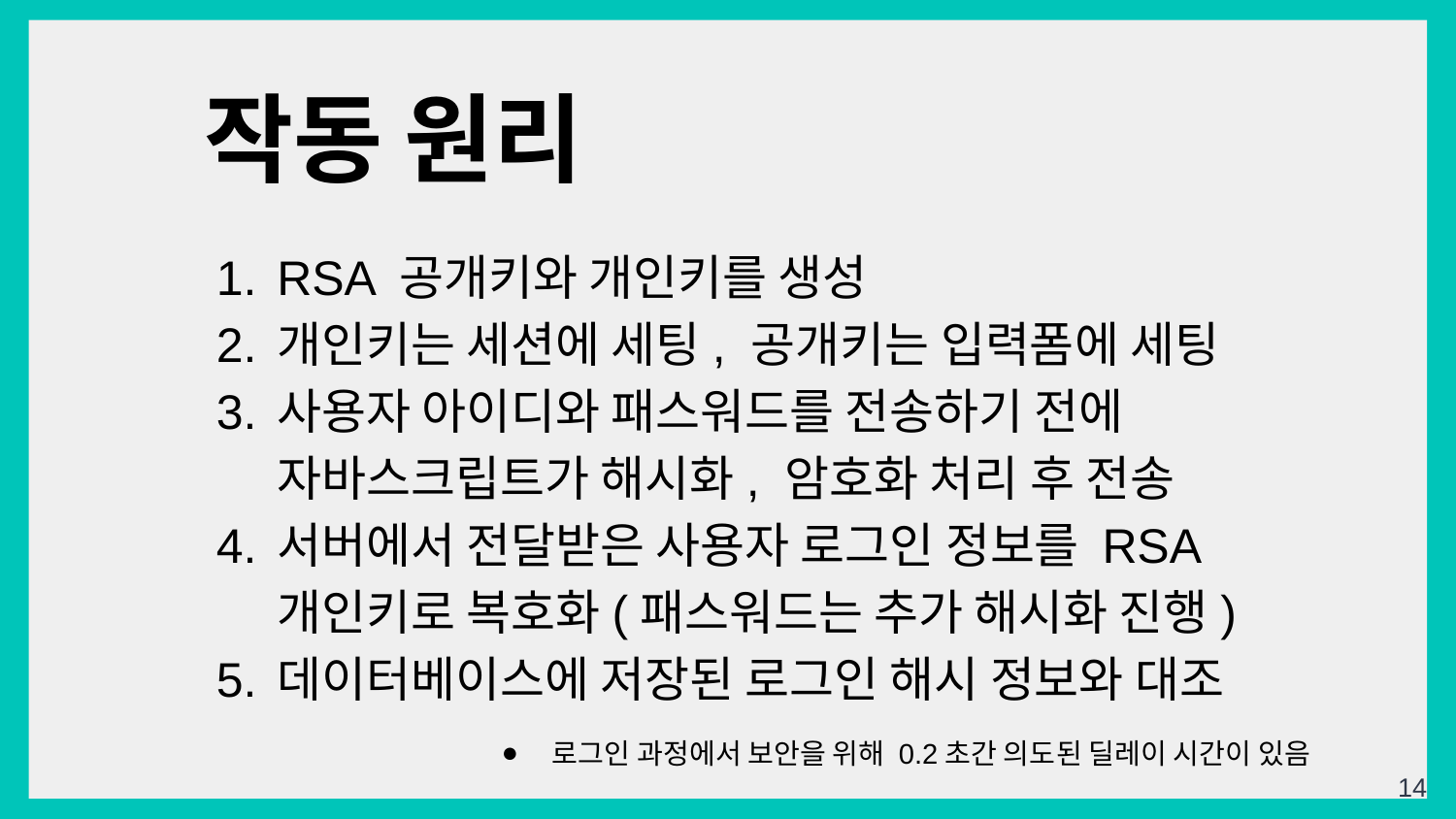

작동 원리

RSA 공개키와 개인키를 생성
개인키는 세션에 세팅, 공개키는 입력폼에 세팅
사용자 아이디와 패스워드를 전송하기 전에 자바스크립트가 해시화, 암호화 처리 후 전송
서버에서 전달받은 사용자 로그인 정보를 RSA 개인키로 복호화(패스워드는 추가 해시화 진행)
데이터베이스에 저장된 로그인 해시 정보와 대조

로그인 과정에서 보안을 위해 0.2초간 의도된 딜레이 시간이 있음

14